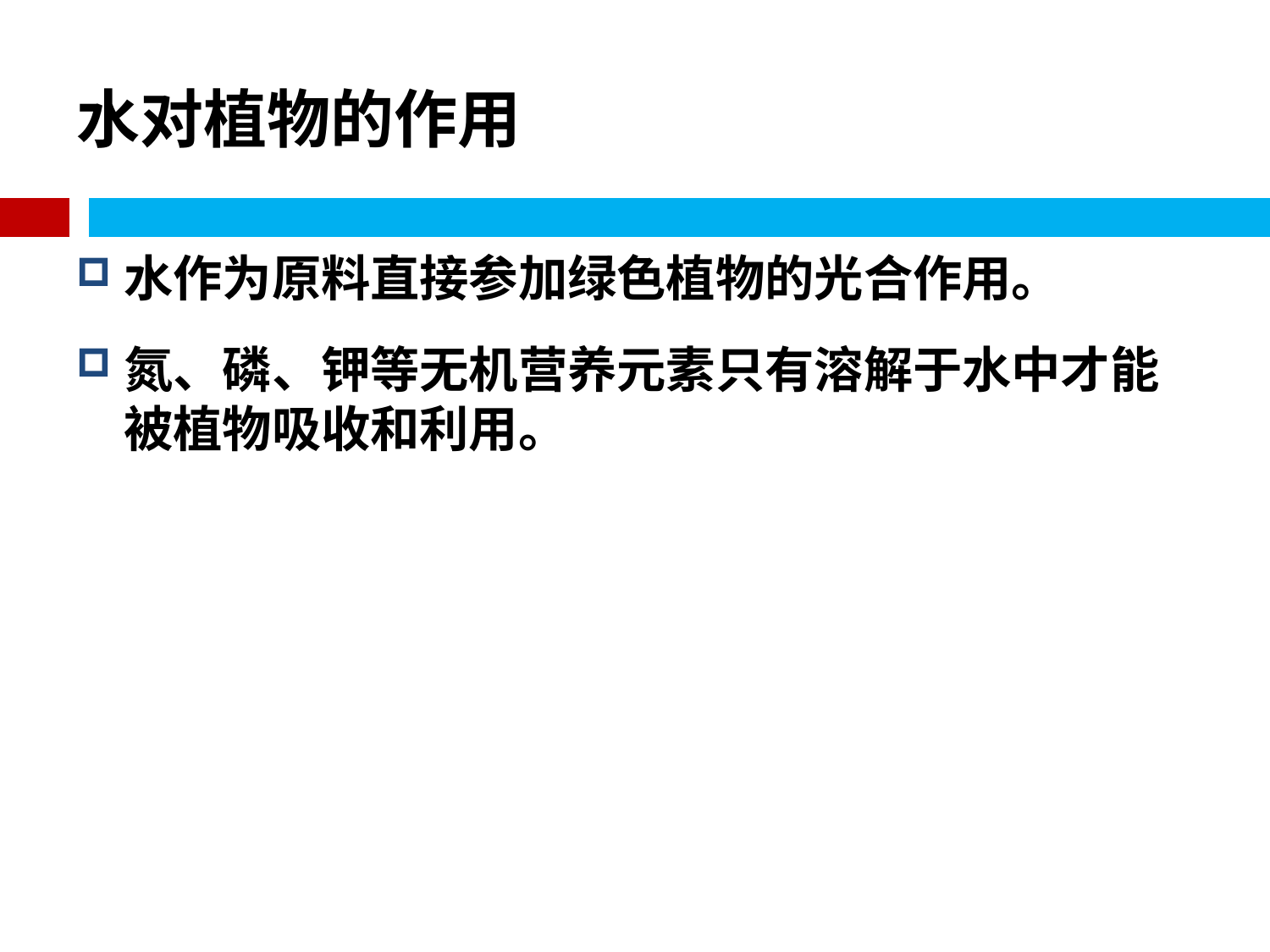

# 水对植物的作用
水作为原料直接参加绿色植物的光合作用。
氮、磷、钾等无机营养元素只有溶解于水中才能被植物吸收和利用。